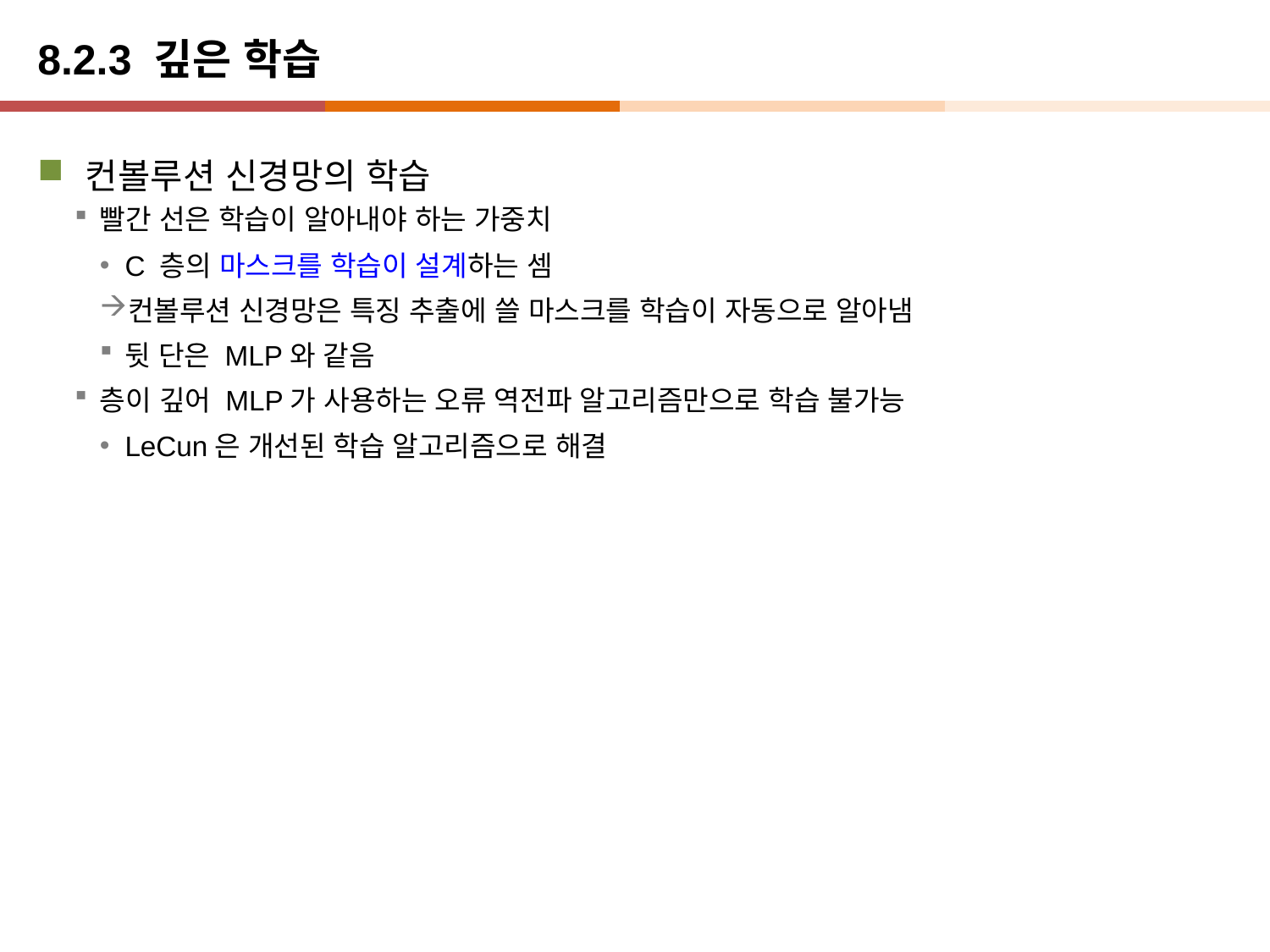

# 8.2.3 깊은 학습
컨볼루션 신경망의 학습
빨간 선은 학습이 알아내야 하는 가중치
C 층의 마스크를 학습이 설계하는 셈
컨볼루션 신경망은 특징 추출에 쓸 마스크를 학습이 자동으로 알아냄
뒷 단은 MLP와 같음
층이 깊어 MLP가 사용하는 오류 역전파 알고리즘만으로 학습 불가능
LeCun은 개선된 학습 알고리즘으로 해결